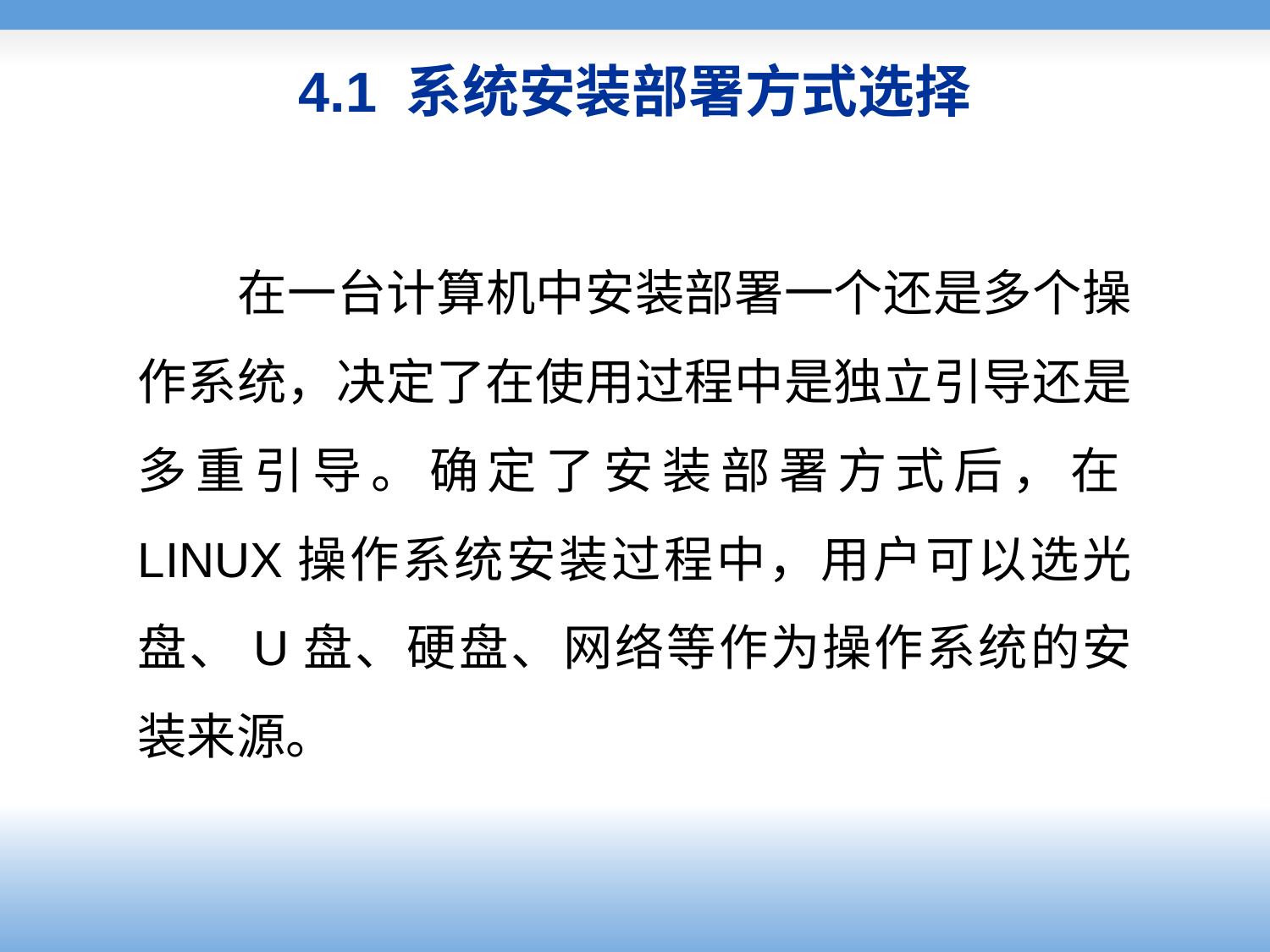

# 4.1 系统安装部署方式选择
在一台计算机中安装部署一个还是多个操作系统，决定了在使用过程中是独立引导还是多重引导。确定了安装部署方式后，在LINUX操作系统安装过程中，用户可以选光盘、U盘、硬盘、网络等作为操作系统的安装来源。